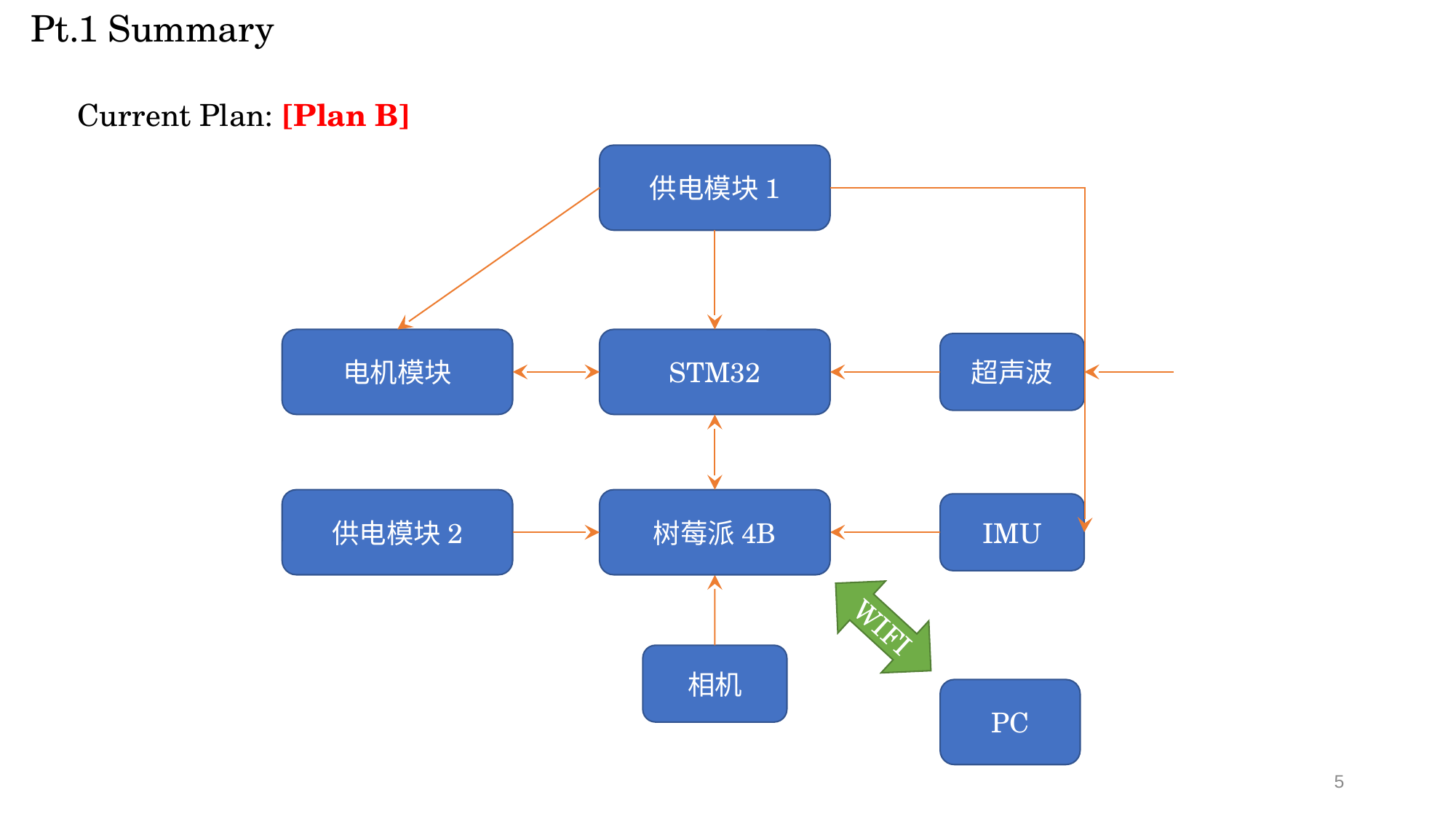

Pt.1 Summary

        Current Plan: [Plan B]
供电模块1
电机模块
STM32
超声波
供电模块2
树莓派4B
IMU
WIFI
相机
PC
5